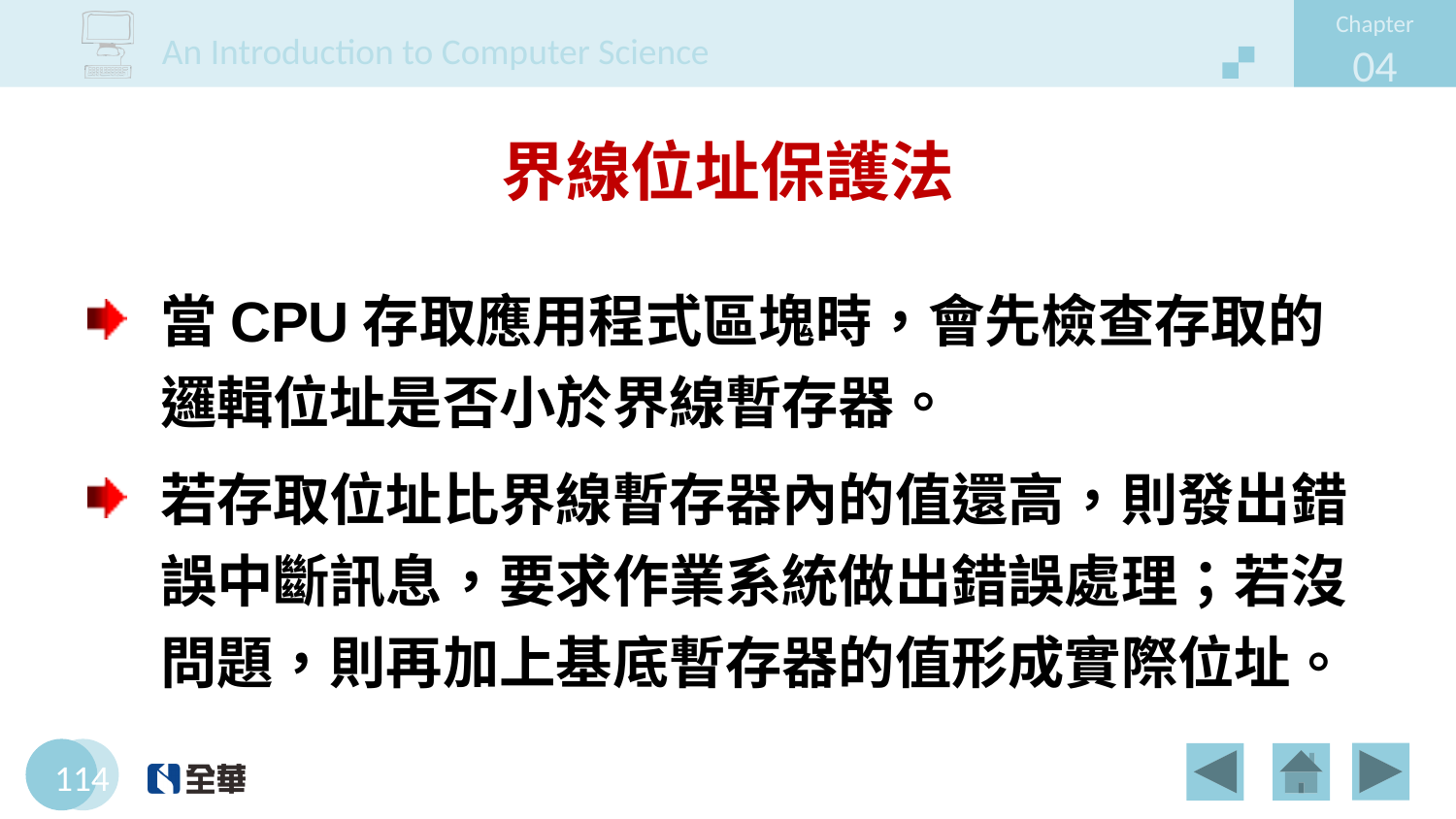

# 界線位址保護法
當CPU存取應用程式區塊時，會先檢查存取的邏輯位址是否小於界線暫存器。
若存取位址比界線暫存器內的值還高，則發出錯誤中斷訊息，要求作業系統做出錯誤處理；若沒問題，則再加上基底暫存器的值形成實際位址。